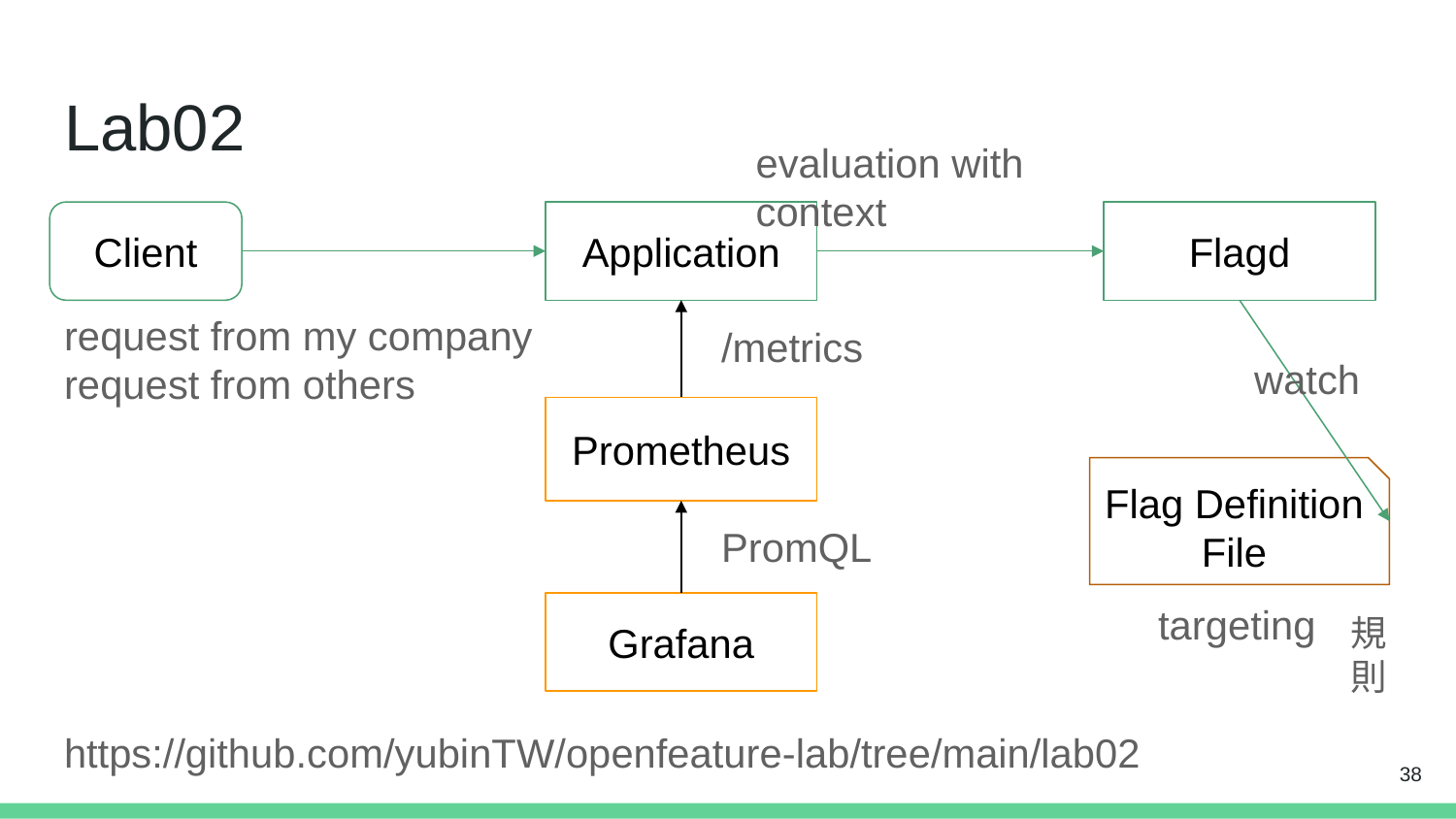

# Lab02
evaluation with context
Client
Application
Flagd
request from my company
request from others
/metrics
watch
Prometheus
Flag Definition
File
PromQL
targeting
Grafana
規則
https://github.com/yubinTW/openfeature-lab/tree/main/lab02
38